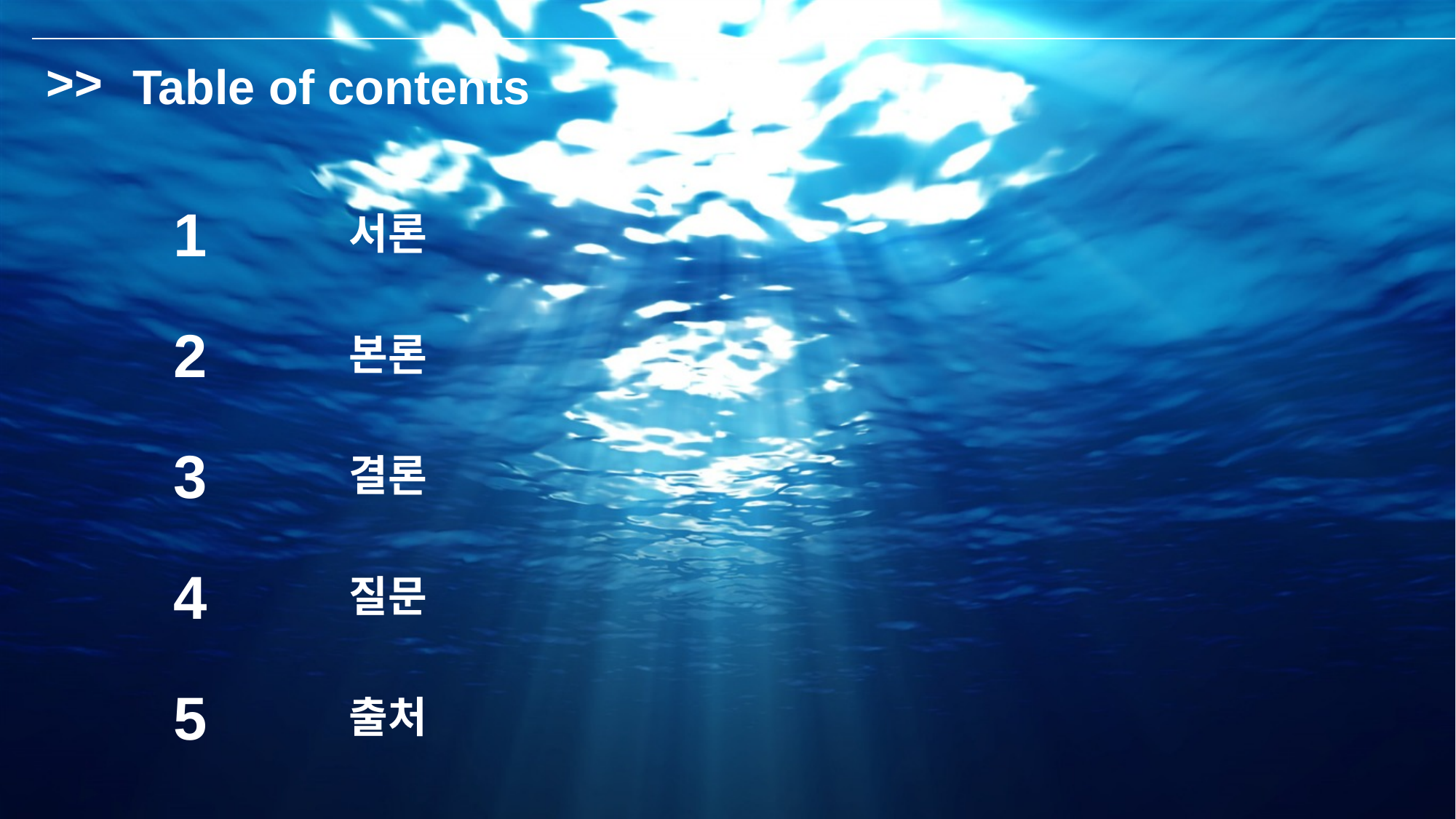

>>
Table of contents
1
서론
2
본론
3
결론
4
질문
5
출처